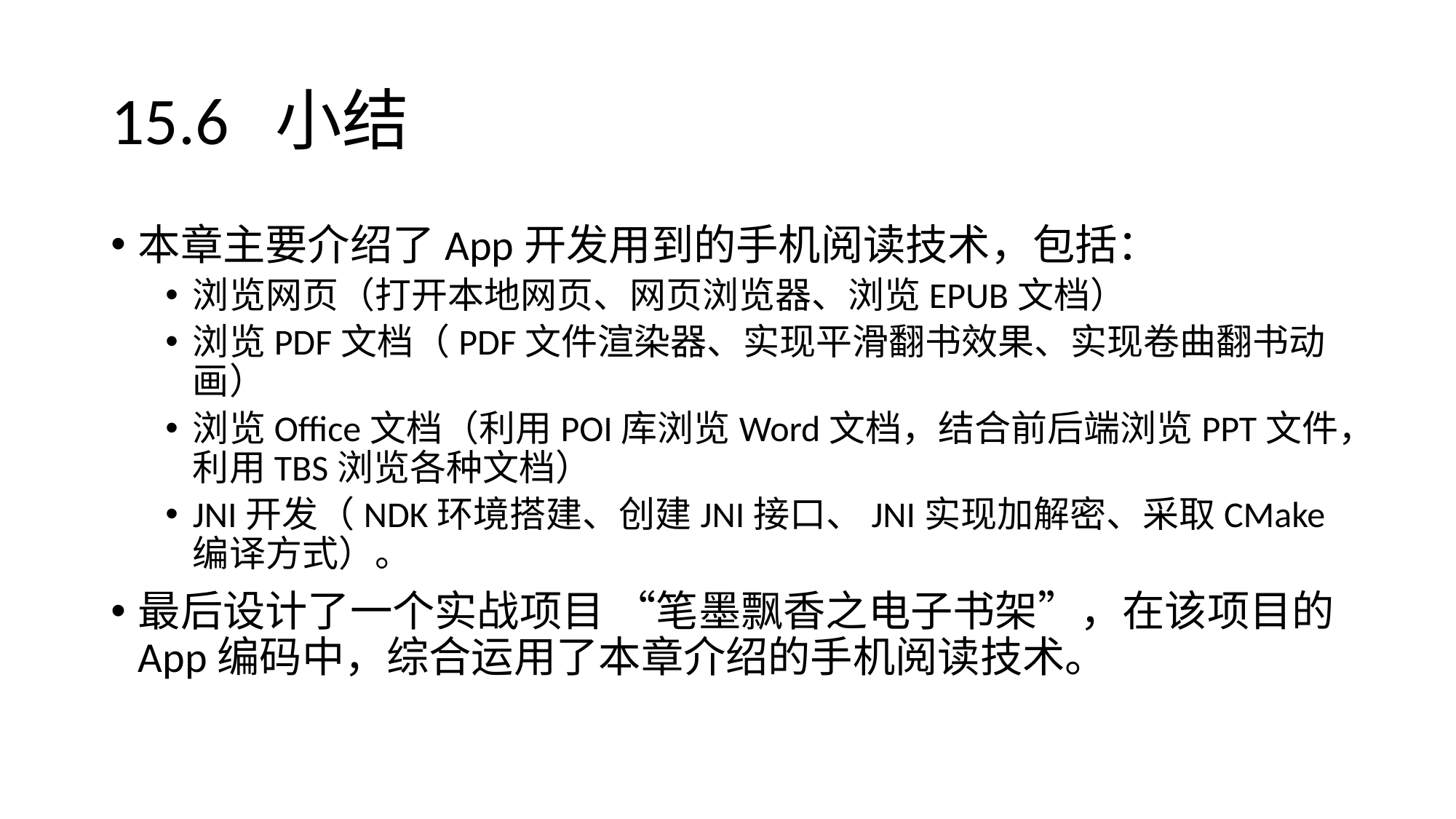

# 15.6  小结
本章主要介绍了App开发用到的手机阅读技术，包括：
浏览网页（打开本地网页、网页浏览器、浏览EPUB文档）
浏览PDF文档（PDF文件渲染器、实现平滑翻书效果、实现卷曲翻书动画）
浏览Office文档（利用POI库浏览Word文档，结合前后端浏览PPT文件，利用TBS浏览各种文档）
JNI开发（NDK环境搭建、创建JNI接口、JNI实现加解密、采取CMake编译方式）。
最后设计了一个实战项目 “笔墨飘香之电子书架”，在该项目的App编码中，综合运用了本章介绍的手机阅读技术。